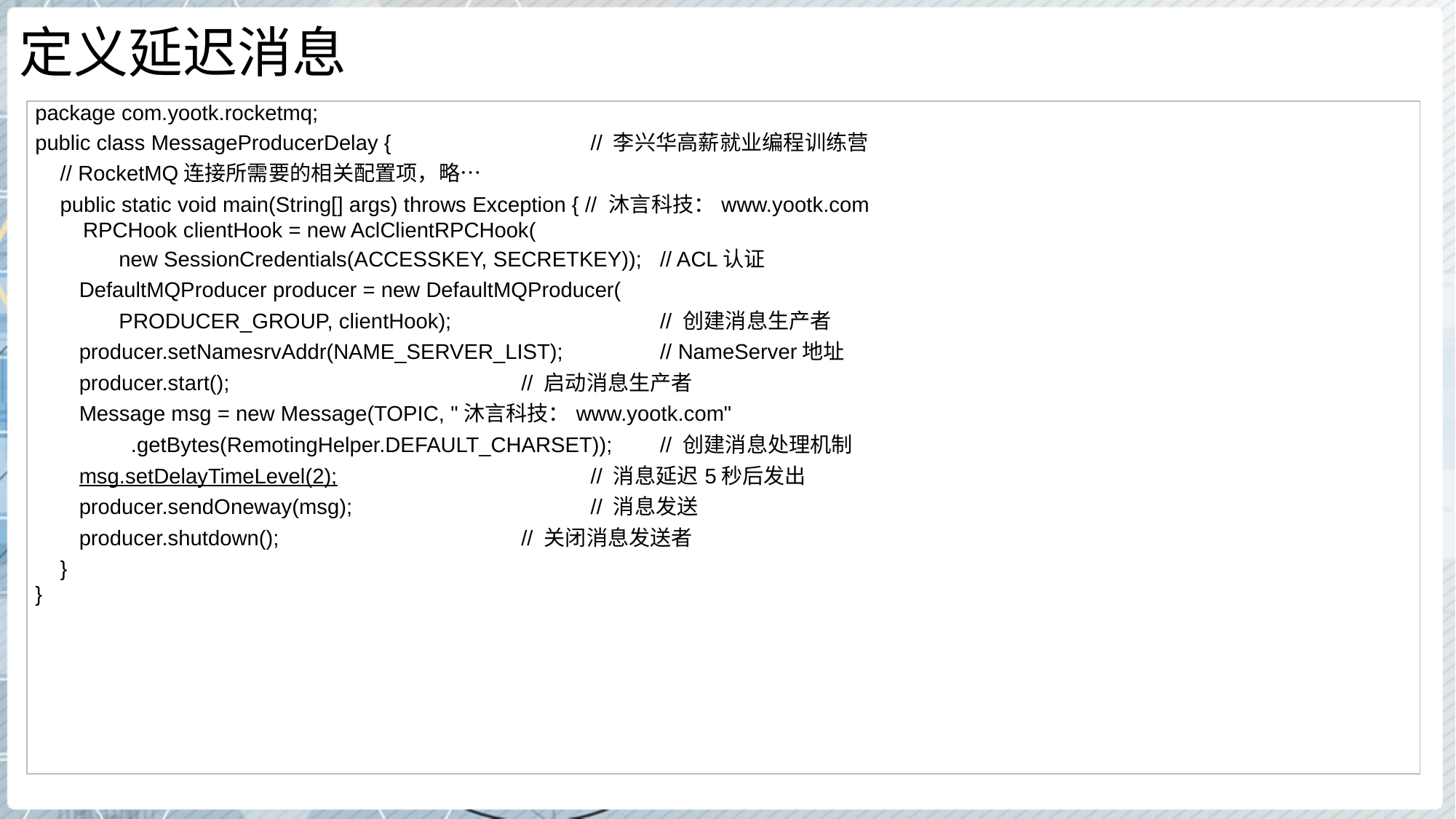

# 定义延迟消息
| package com.yootk.rocketmq; public class MessageProducerDelay { // 李兴华高薪就业编程训练营 // RocketMQ连接所需要的相关配置项，略… public static void main(String[] args) throws Exception { // 沐言科技：www.yootk.com RPCHook clientHook = new AclClientRPCHook( new SessionCredentials(ACCESSKEY, SECRETKEY)); // ACL认证 DefaultMQProducer producer = new DefaultMQProducer( PRODUCER\_GROUP, clientHook); // 创建消息生产者 producer.setNamesrvAddr(NAME\_SERVER\_LIST); // NameServer地址 producer.start(); // 启动消息生产者 Message msg = new Message(TOPIC, "沐言科技：www.yootk.com" .getBytes(RemotingHelper.DEFAULT\_CHARSET)); // 创建消息处理机制 msg.setDelayTimeLevel(2); // 消息延迟5秒后发出 producer.sendOneway(msg); // 消息发送 producer.shutdown(); // 关闭消息发送者 } } |
| --- |